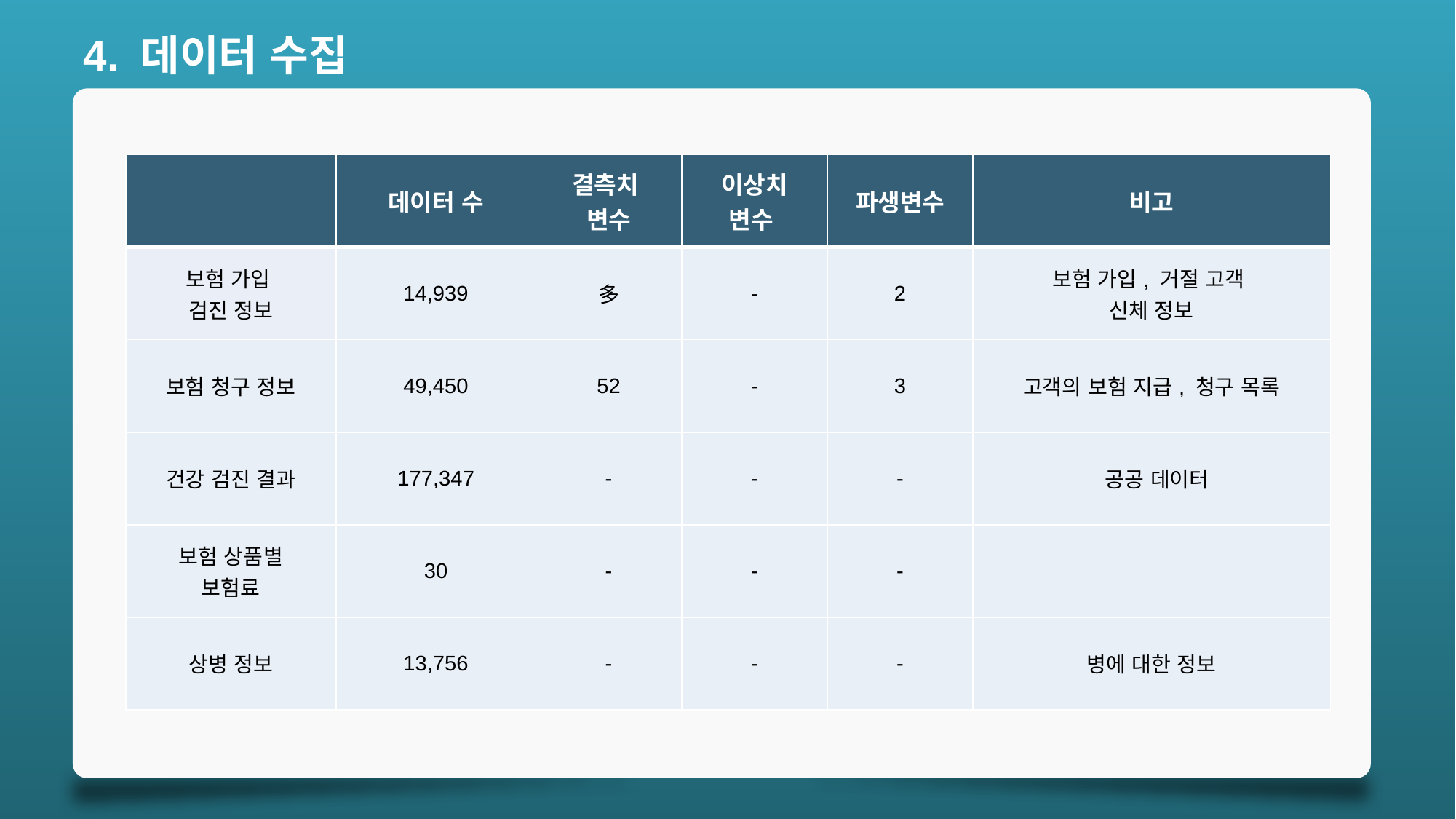

4. 데이터 수집
|  | 데이터 수 | 결측치 변수 | 이상치 변수 | 파생변수 | 비고 |
| --- | --- | --- | --- | --- | --- |
| 보험 가입 검진 정보 | 14,939 | 多 | - | 2 | 보험 가입, 거절 고객 신체 정보 |
| 보험 청구 정보 | 49,450 | 52 | - | 3 | 고객의 보험 지급, 청구 목록 |
| 건강 검진 결과 | 177,347 | - | - | - | 공공 데이터 |
| 보험 상품별 보험료 | 30 | - | - | - |  |
| 상병 정보 | 13,756 | - | - | - | 병에 대한 정보 |